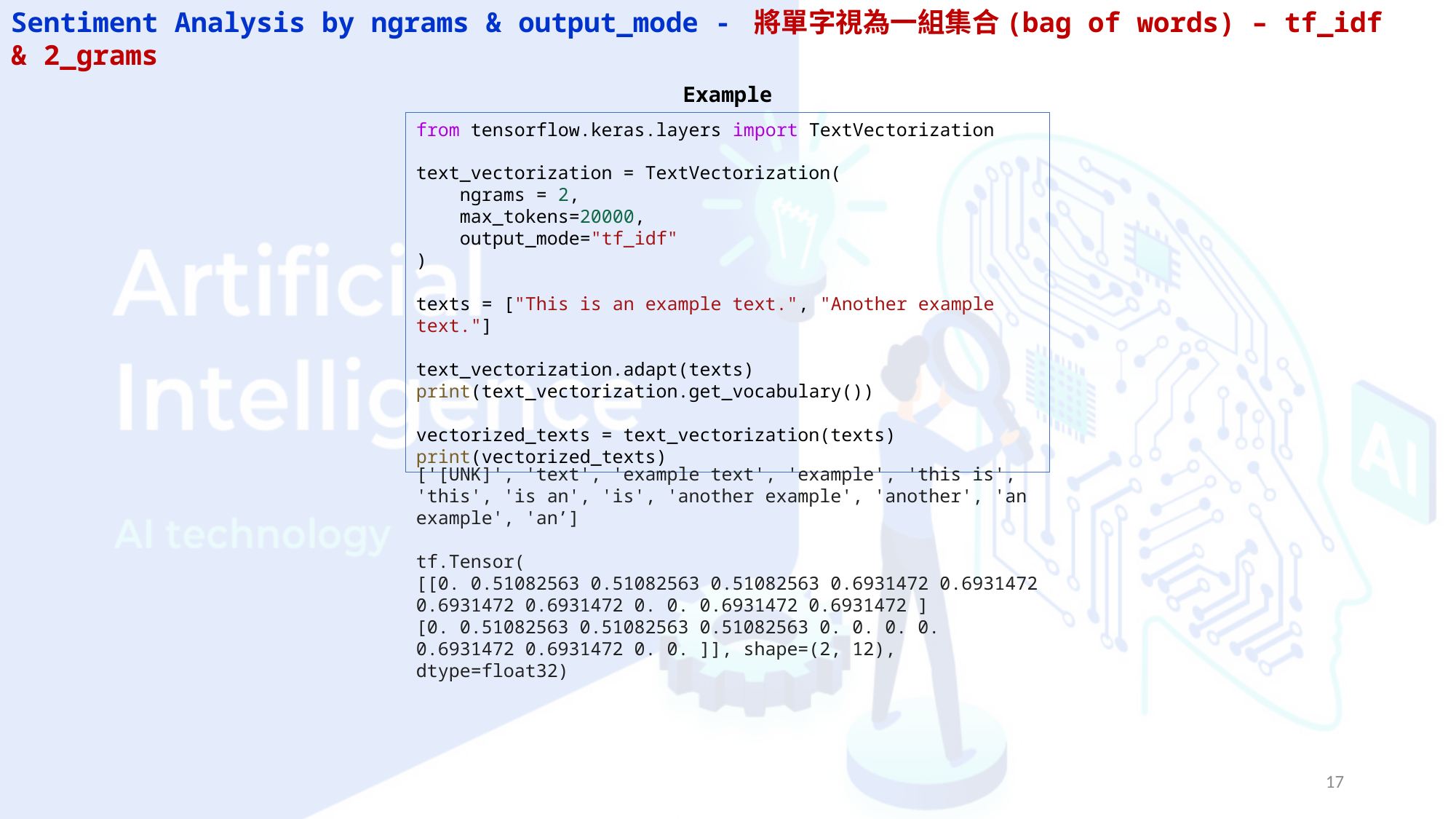

Sentiment Analysis by ngrams & output_mode - 將單字視為一組集合(bag of words) – tf_idf & 2_grams
Example
from tensorflow.keras.layers import TextVectorization
text_vectorization = TextVectorization(
    ngrams = 2,
    max_tokens=20000,
    output_mode="tf_idf"
)
texts = ["This is an example text.", "Another example text."]
text_vectorization.adapt(texts)
print(text_vectorization.get_vocabulary())

vectorized_texts = text_vectorization(texts)
print(vectorized_texts)
['[UNK]', 'text', 'example text', 'example', 'this is', 'this', 'is an', 'is', 'another example', 'another', 'an example', 'an’]

tf.Tensor(
[[0. 0.51082563 0.51082563 0.51082563 0.6931472 0.6931472 0.6931472 0.6931472 0. 0. 0.6931472 0.6931472 ]
[0. 0.51082563 0.51082563 0.51082563 0. 0. 0. 0. 0.6931472 0.6931472 0. 0. ]], shape=(2, 12), dtype=float32)
17